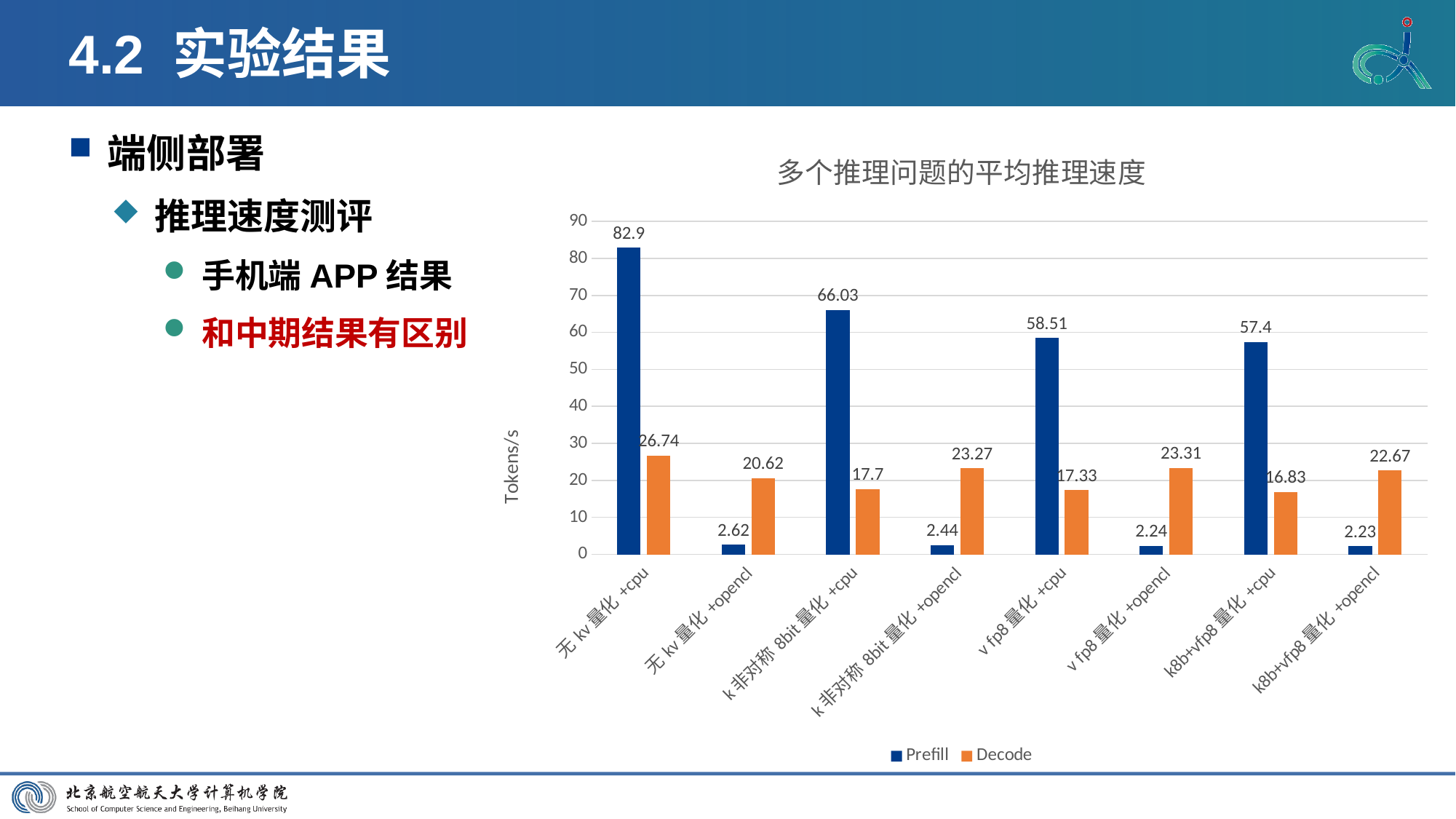

# 4.2 实验结果
端侧部署
推理速度测评
手机端APP结果
和中期结果有区别

### Chart: 多个推理问题的平均推理速度

| Category | Prefill | Decode |
|---|---|---|
| 无kv量化+cpu | 82.9 | 26.74 |
| 无kv量化+opencl | 2.62 | 20.62 |
| k非对称8bit量化+cpu | 66.03 | 17.7 |
| k非对称8bit量化+opencl | 2.44 | 23.27 |
| v fp8量化+cpu | 58.51 | 17.33 |
| v fp8量化+opencl | 2.24 | 23.31 |
| k8b+vfp8量化+cpu | 57.4 | 16.83 |
| k8b+vfp8量化+opencl | 2.23 | 22.67 |
23